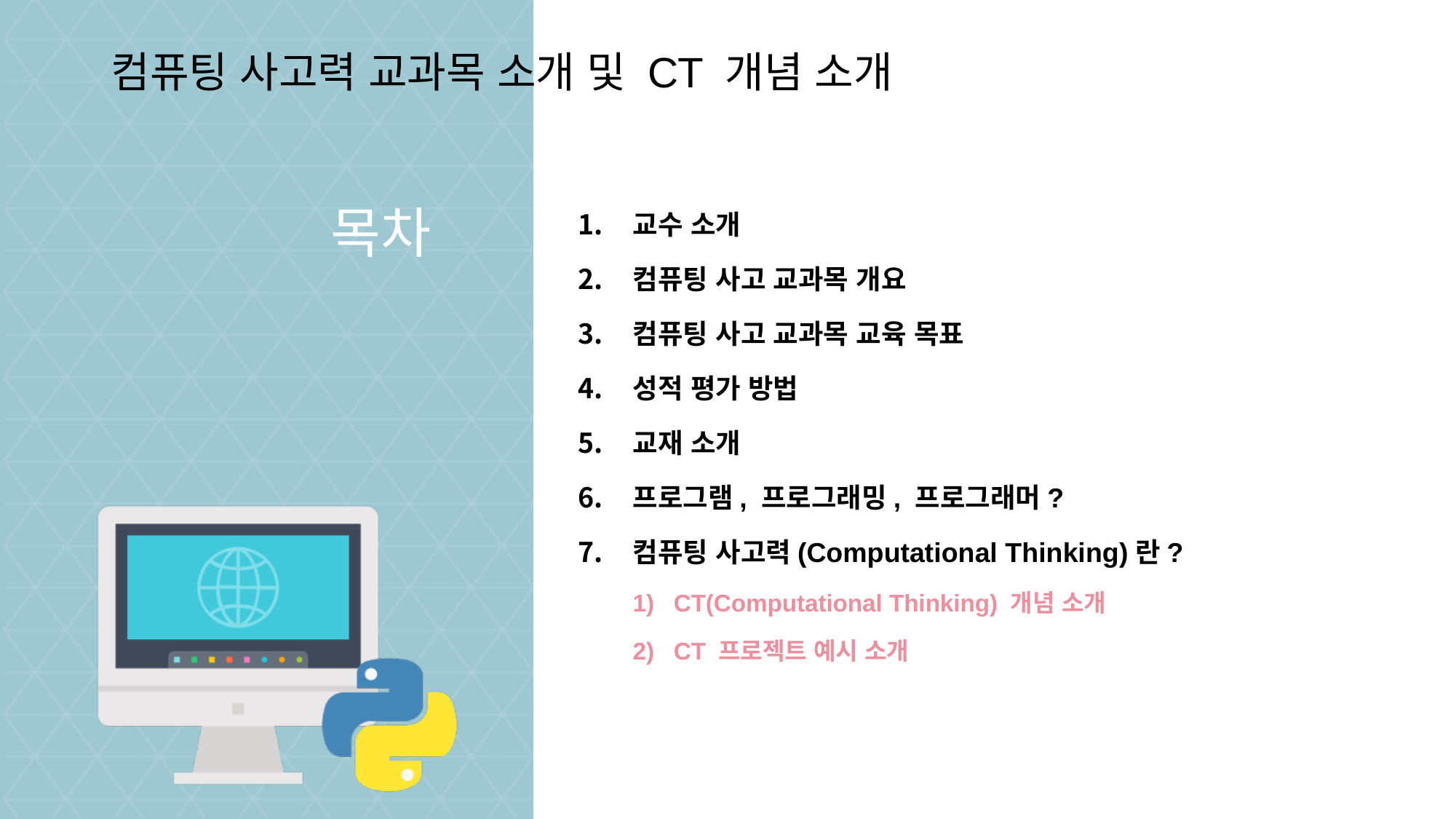

# 컴퓨팅 사고력 교과목 소개 및 CT 개념 소개
목차
교수 소개
컴퓨팅 사고 교과목 개요
컴퓨팅 사고 교과목 교육 목표
성적 평가 방법
교재 소개
프로그램, 프로그래밍, 프로그래머?
컴퓨팅 사고력(Computational Thinking)란?
CT(Computational Thinking) 개념 소개
CT 프로젝트 예시 소개